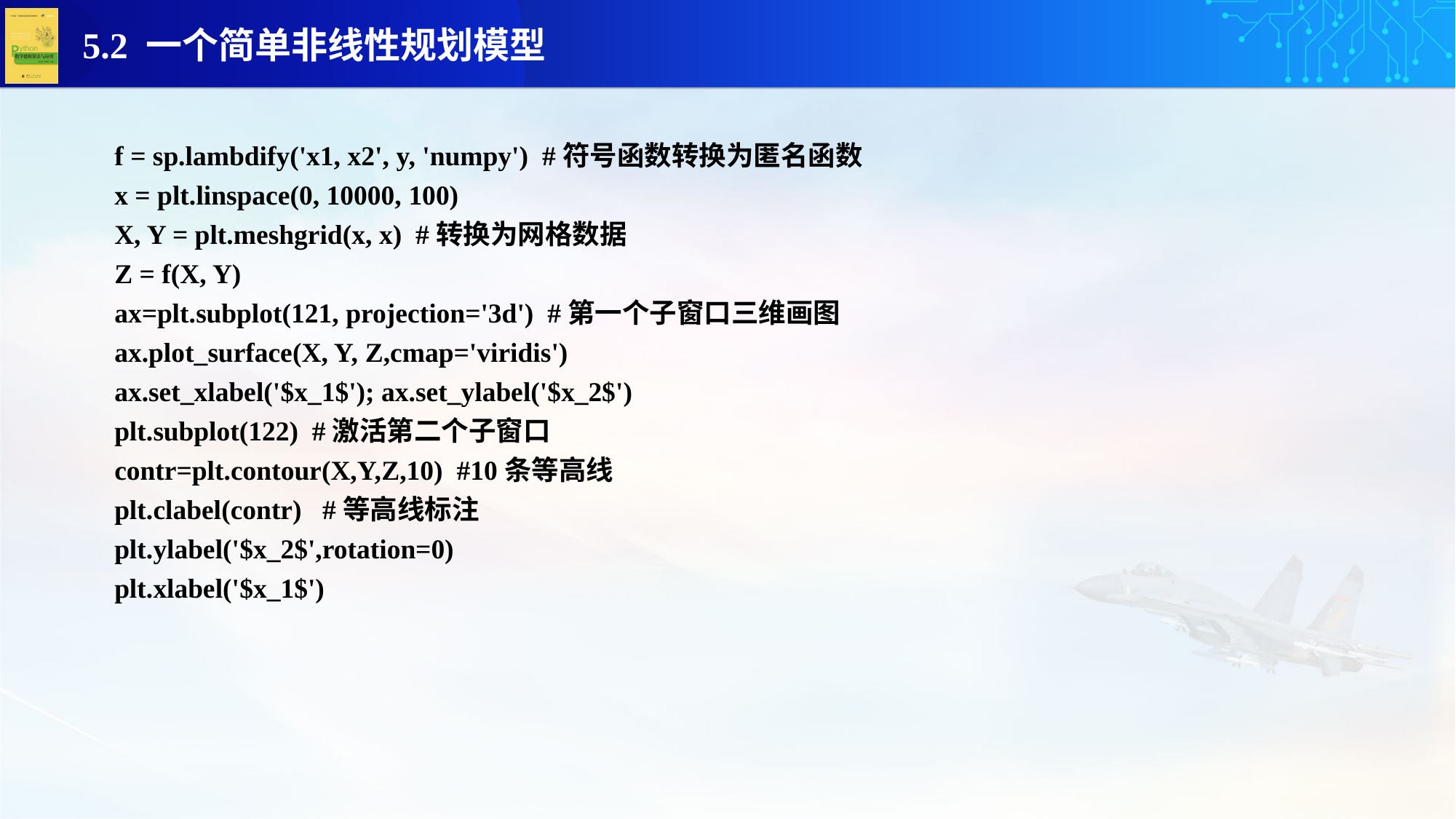

f = sp.lambdify('x1, x2', y, 'numpy')  #符号函数转换为匿名函数
x = plt.linspace(0, 10000, 100)
X, Y = plt.meshgrid(x, x)  #转换为网格数据
Z = f(X, Y)
ax=plt.subplot(121, projection='3d')  #第一个子窗口三维画图
ax.plot_surface(X, Y, Z,cmap='viridis')
ax.set_xlabel('$x_1$'); ax.set_ylabel('$x_2$')
plt.subplot(122)  #激活第二个子窗口
contr=plt.contour(X,Y,Z,10)  #10条等高线
plt.clabel(contr)   #等高线标注
plt.ylabel('$x_2$',rotation=0)
plt.xlabel('$x_1$')